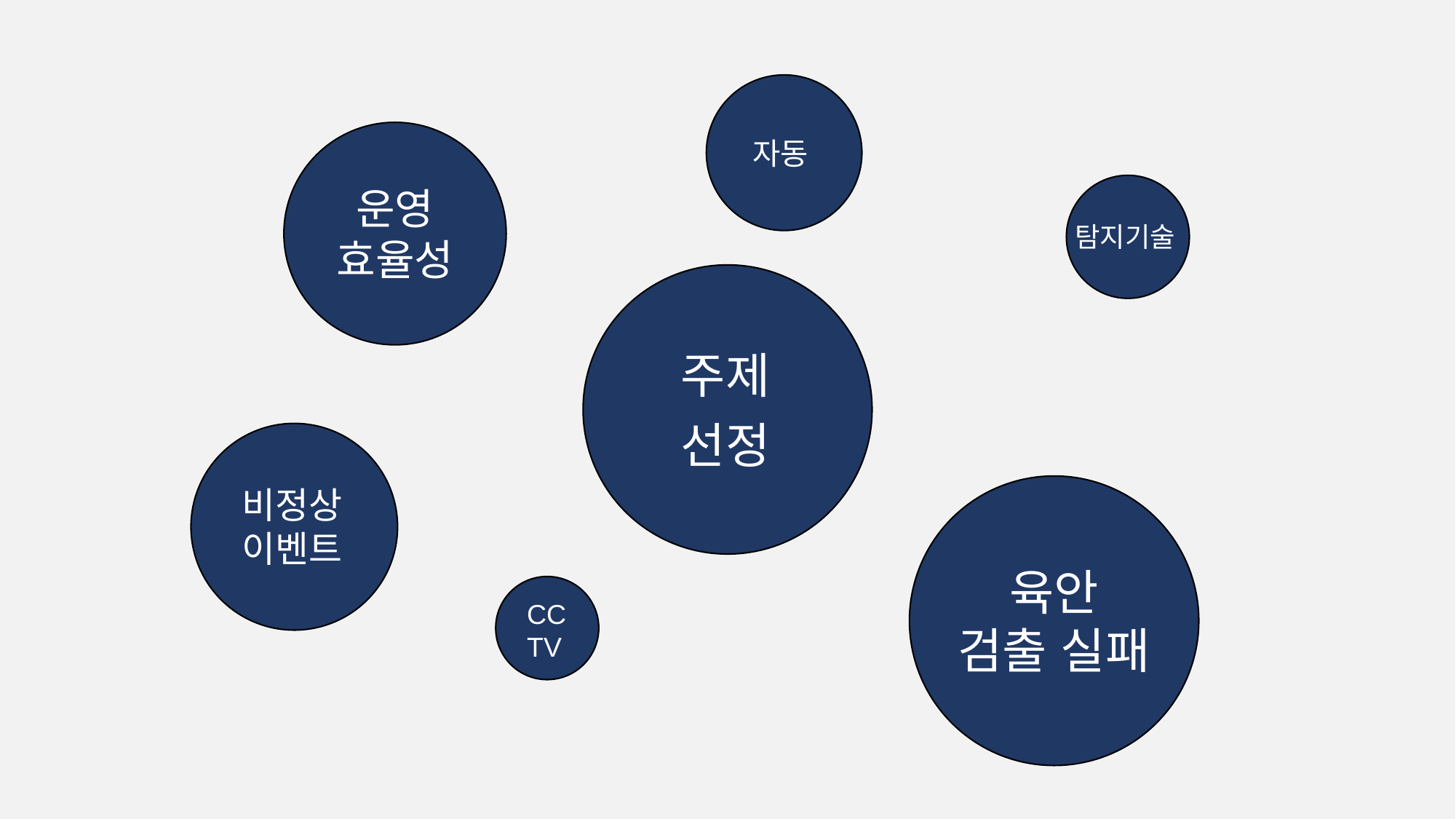

자동

운영
효율성
탐지기술

주제
선정

비정상
이벤트
육안
검출 실패

CCTV